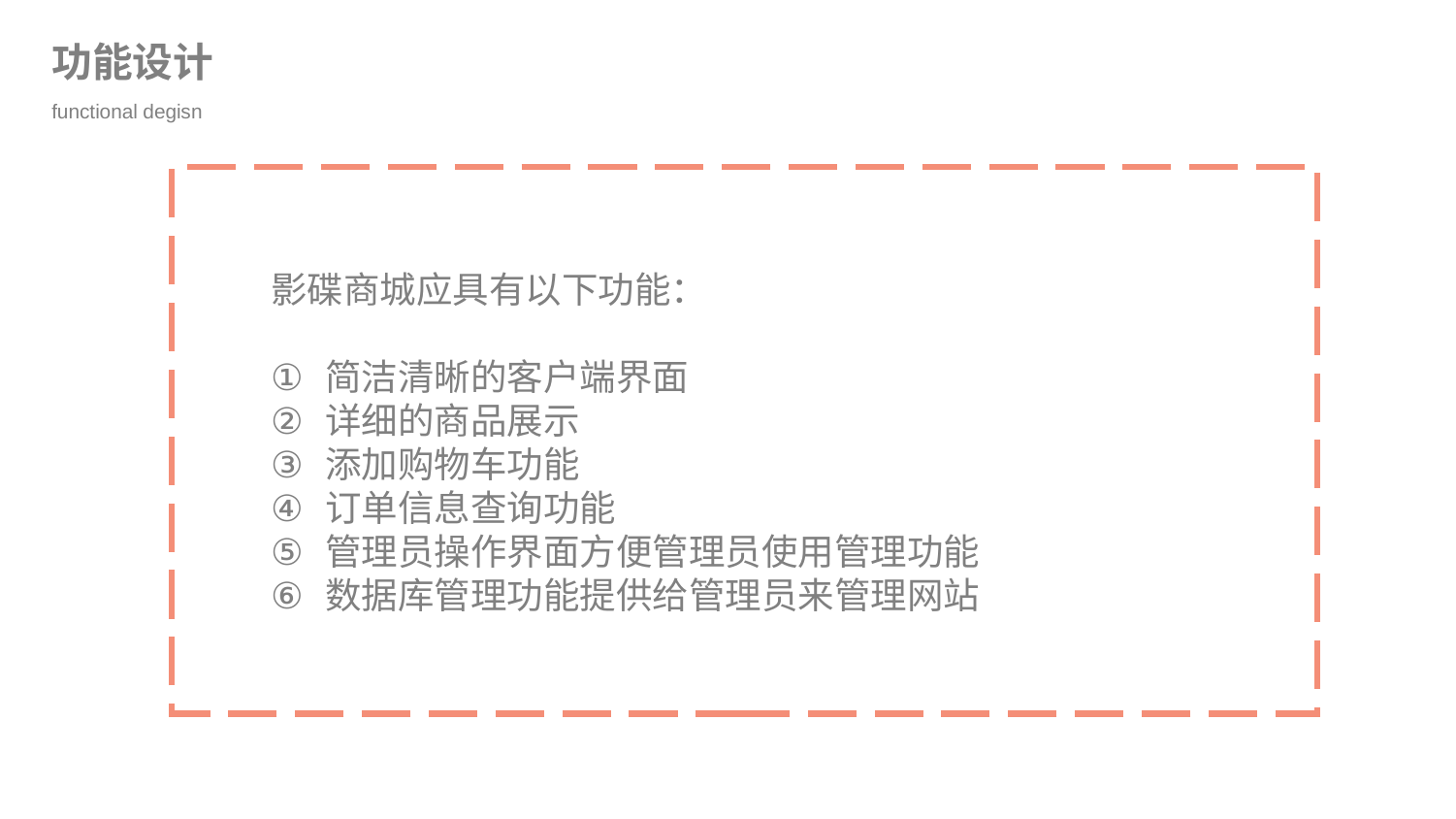

功能设计
functional degisn

影碟商城应具有以下功能：

简洁清晰的客户端界面
详细的商品展示
添加购物车功能
订单信息查询功能
管理员操作界面方便管理员使用管理功能
数据库管理功能提供给管理员来管理网站